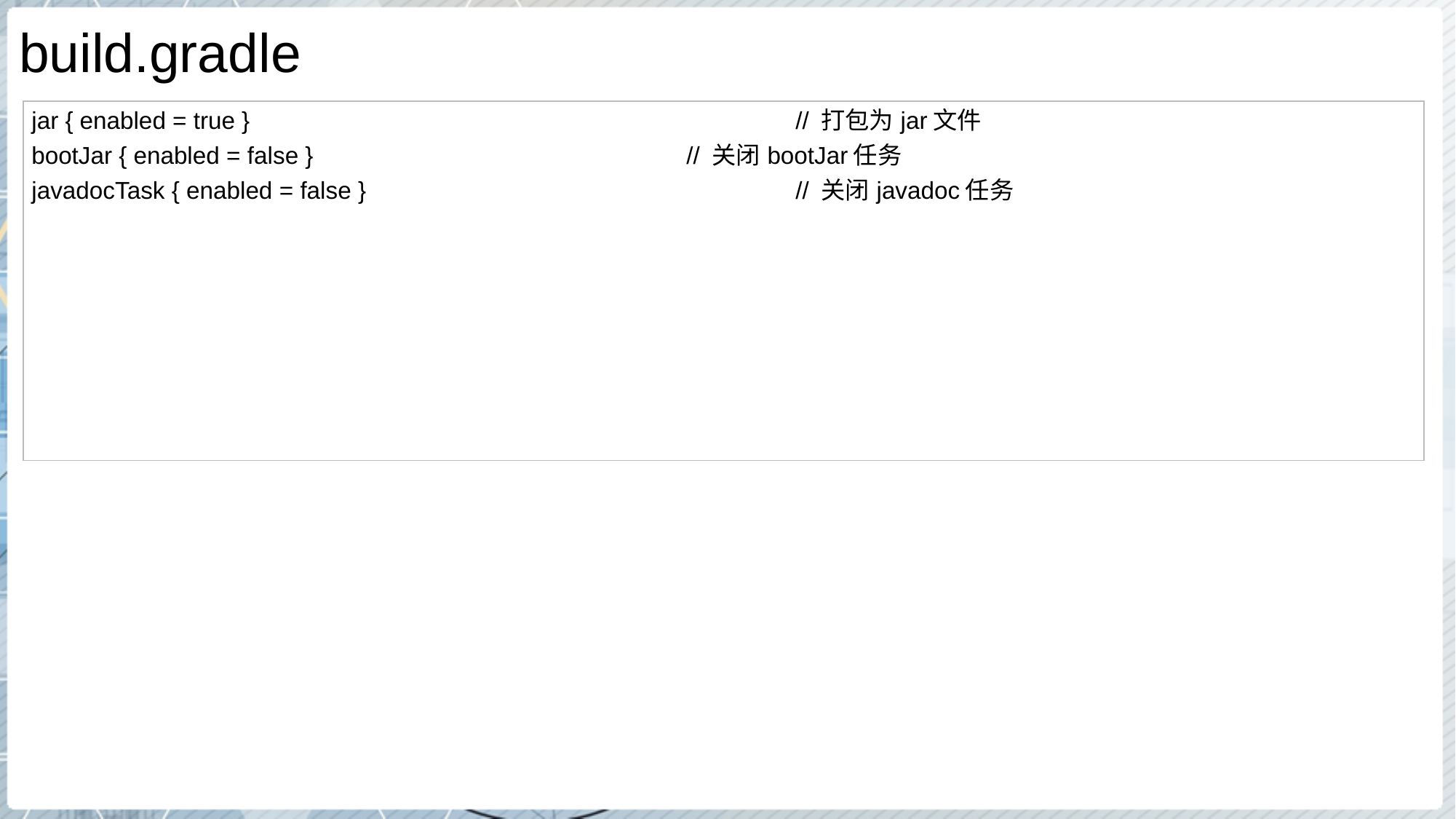

# build.gradle
| jar { enabled = true } // 打包为jar文件 bootJar { enabled = false } // 关闭bootJar任务 javadocTask { enabled = false } // 关闭javadoc任务 |
| --- |